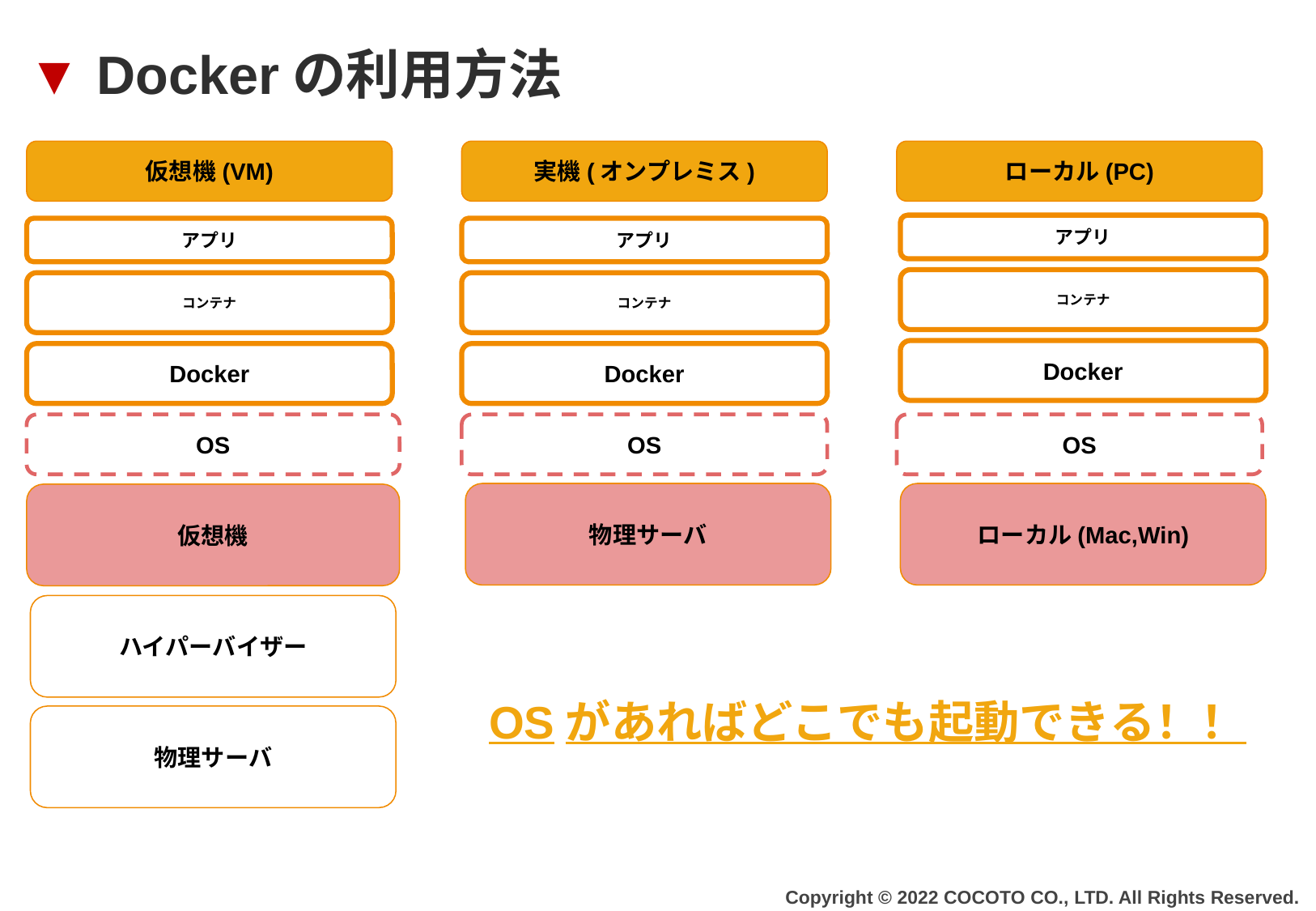

▼ Dockerの利用方法
仮想機(VM)
実機(オンプレミス)
ローカル(PC)
アプリ
コンテナ
Docker
アプリ
コンテナ
Docker
アプリ
コンテナ
Docker
OS
OS
OS
物理サーバ
ローカル(Mac,Win)
仮想機
ハイパーバイザー
OSがあればどこでも起動できる！！
物理サーバ
Copyright © 2022 COCOTO CO., LTD. All Rights Reserved.